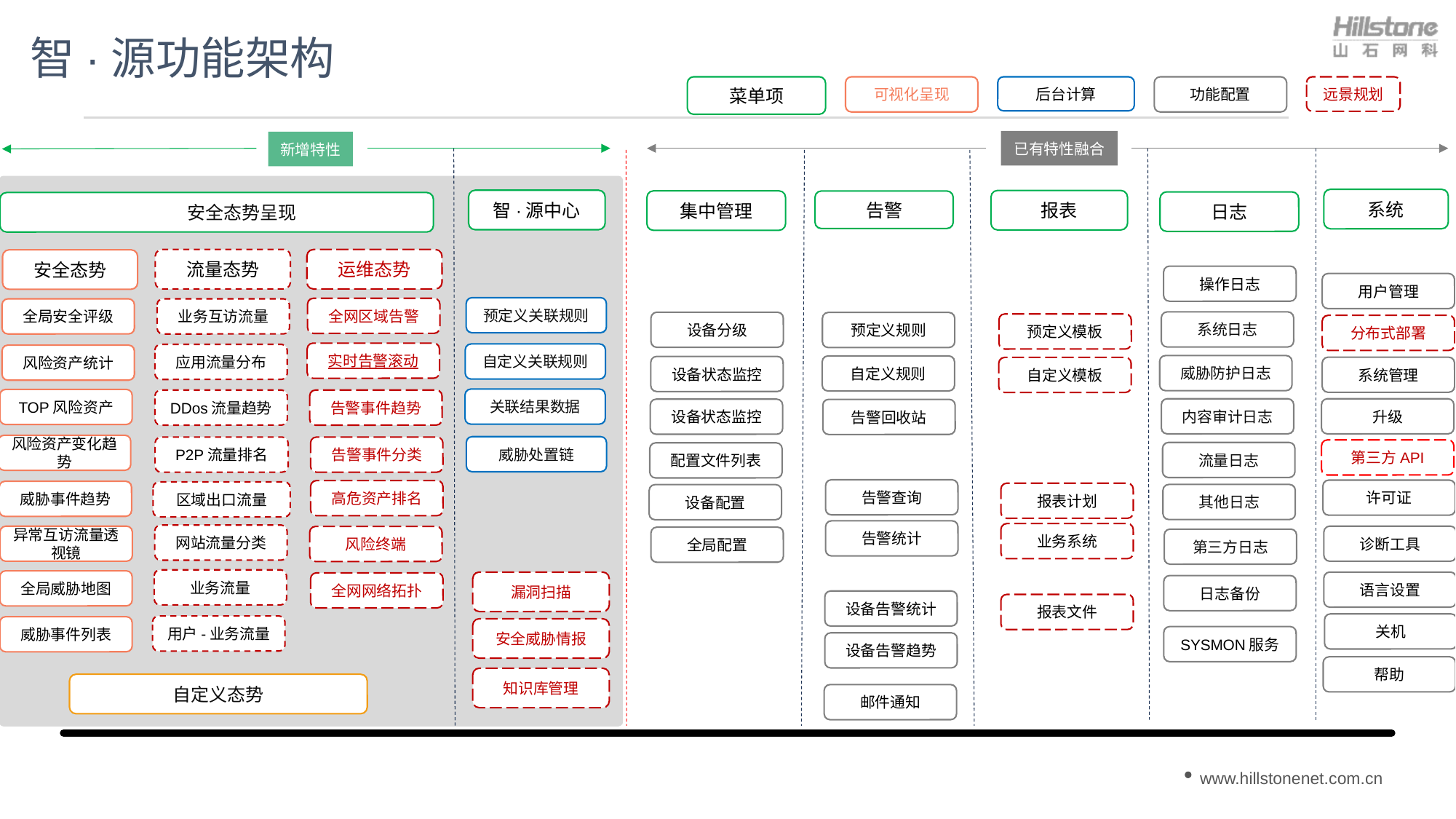

# 智·源功能架构

菜单项

可视化呈现

后台计算

功能配置

远景规划

已有特性融合

新增特性

系统

智·源中心

报表

集中管理

告警

日志

           安全态势呈现

流量态势

运维态势

安全态势

操作日志

用户管理

预定义关联规则

全网区域告警

全局安全评级

业务互访流量

系统日志

设备分级

预定义规则

预定义模板

分布式部署

实时告警滚动

自定义关联规则

应用流量分布

风险资产统计

威胁防护日志

自定义规则

设备状态监控

系统管理

自定义模板

关联结果数据

TOP风险资产

DDos流量趋势

告警事件趋势

内容审计日志

升级

设备状态监控

告警回收站
风险资产变化趋势

威胁处置链

P2P流量排名

告警事件分类

第三方API

流量日志

配置文件列表

告警查询

许可证

高危资产排名

威胁事件趋势

区域出口流量

报表计划

其他日志

设备配置
异常互访流量透视镜

告警统计

业务系统

网站流量分类

诊断工具

风险终端

全局配置

第三方日志

业务流量

全局威胁地图

漏洞扫描

语言设置

全网网络拓扑

日志备份

设备告警统计

报表文件

关机

用户-业务流量

威胁事件列表

安全威胁情报

SYSMON服务

设备告警趋势

帮助

知识库管理

自定义态势

邮件通知